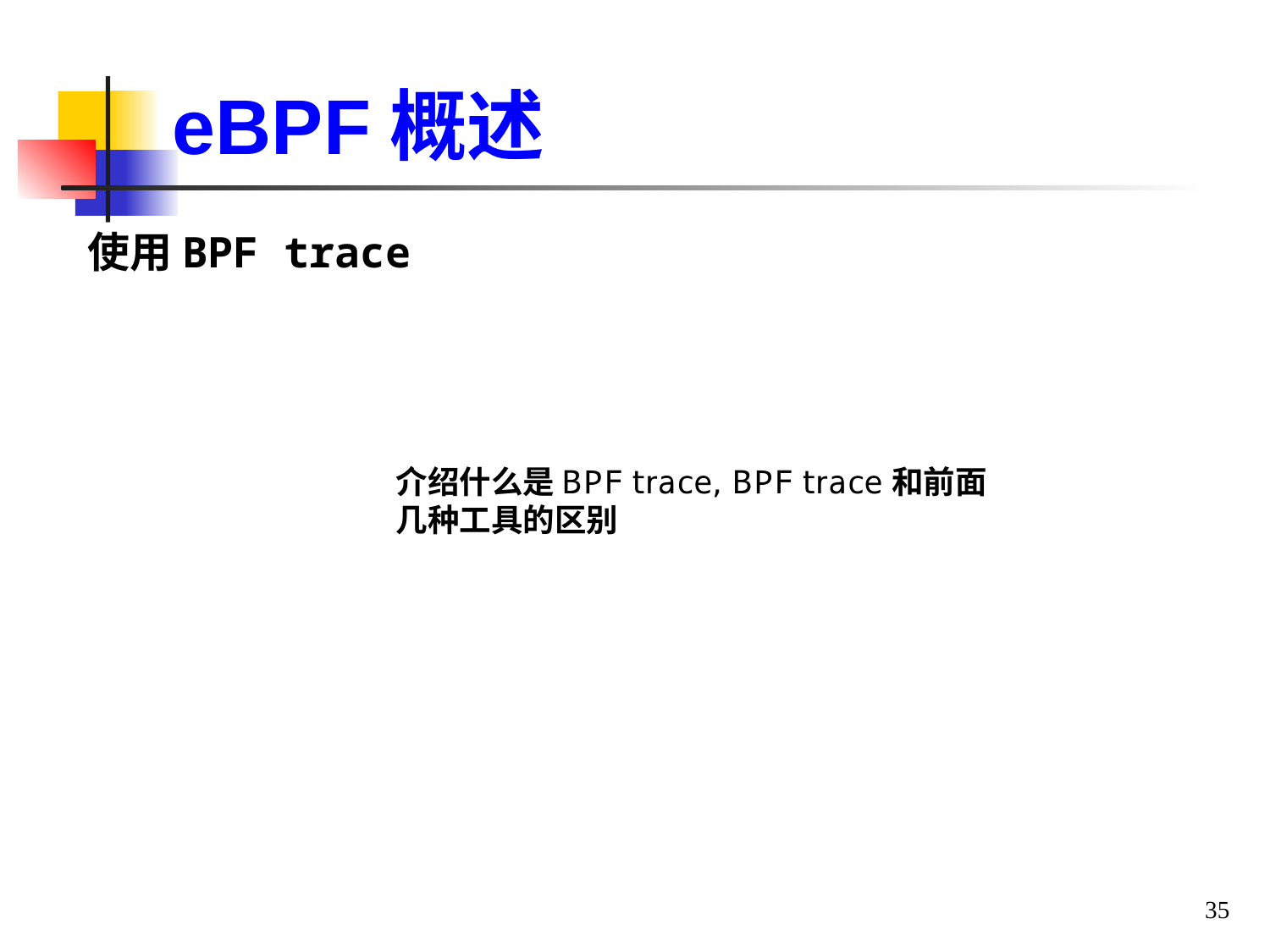

eBPF概述
使用BPF trace
介绍什么是BPF trace, BPF trace和前面几种工具的区别
35